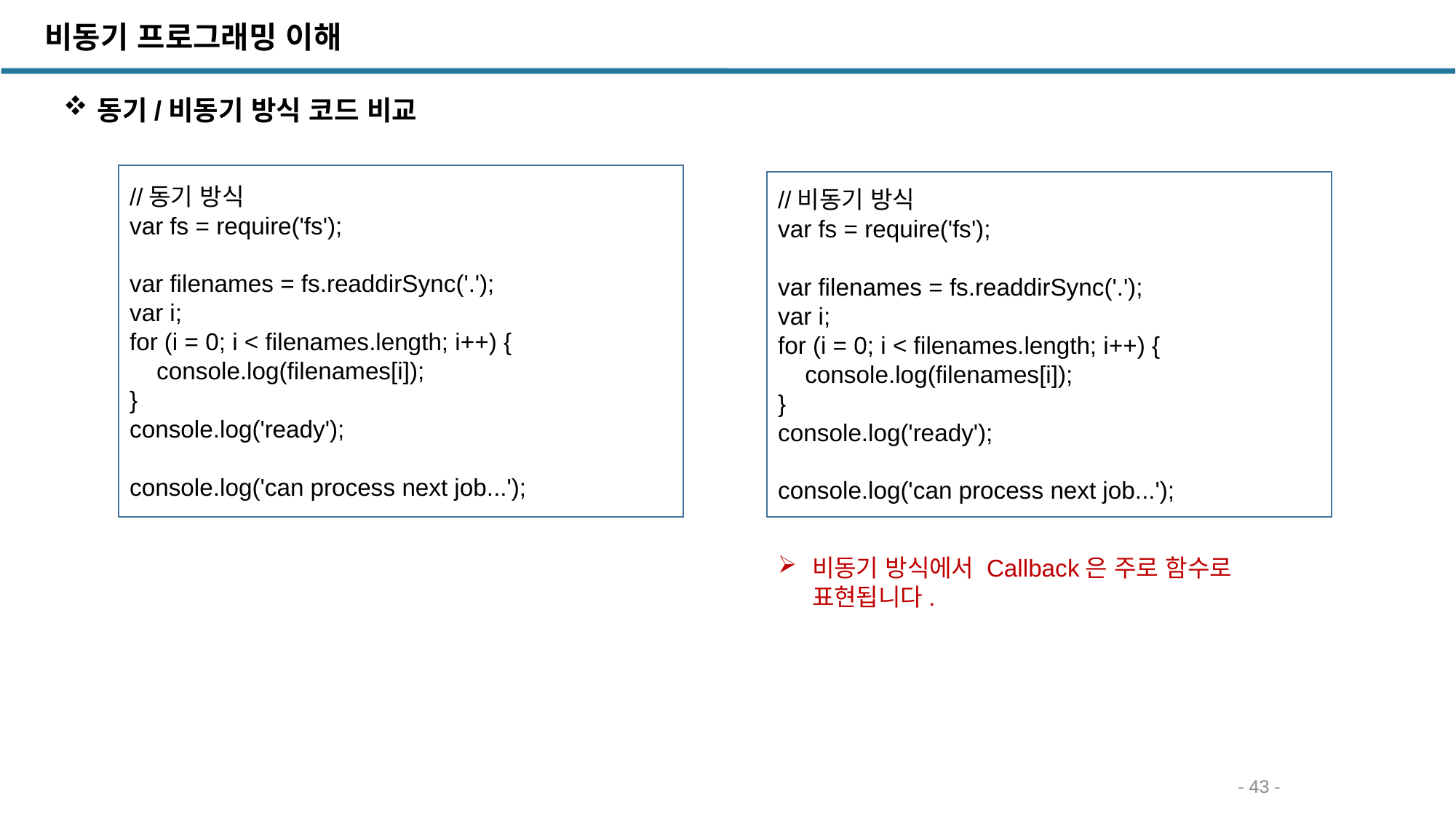

비동기 프로그래밍 이해
동기/비동기 방식 코드 비교
//동기 방식
var fs = require('fs');

var filenames = fs.readdirSync('.');
var i;
for (i = 0; i < filenames.length; i++) {
    console.log(filenames[i]);
}
console.log('ready');

console.log('can process next job...');
//비동기 방식
var fs = require('fs');

var filenames = fs.readdirSync('.');
var i;
for (i = 0; i < filenames.length; i++) {
    console.log(filenames[i]);
}
console.log('ready');

console.log('can process next job...');
비동기 방식에서 Callback은 주로 함수로 표현됩니다.
- 43 -